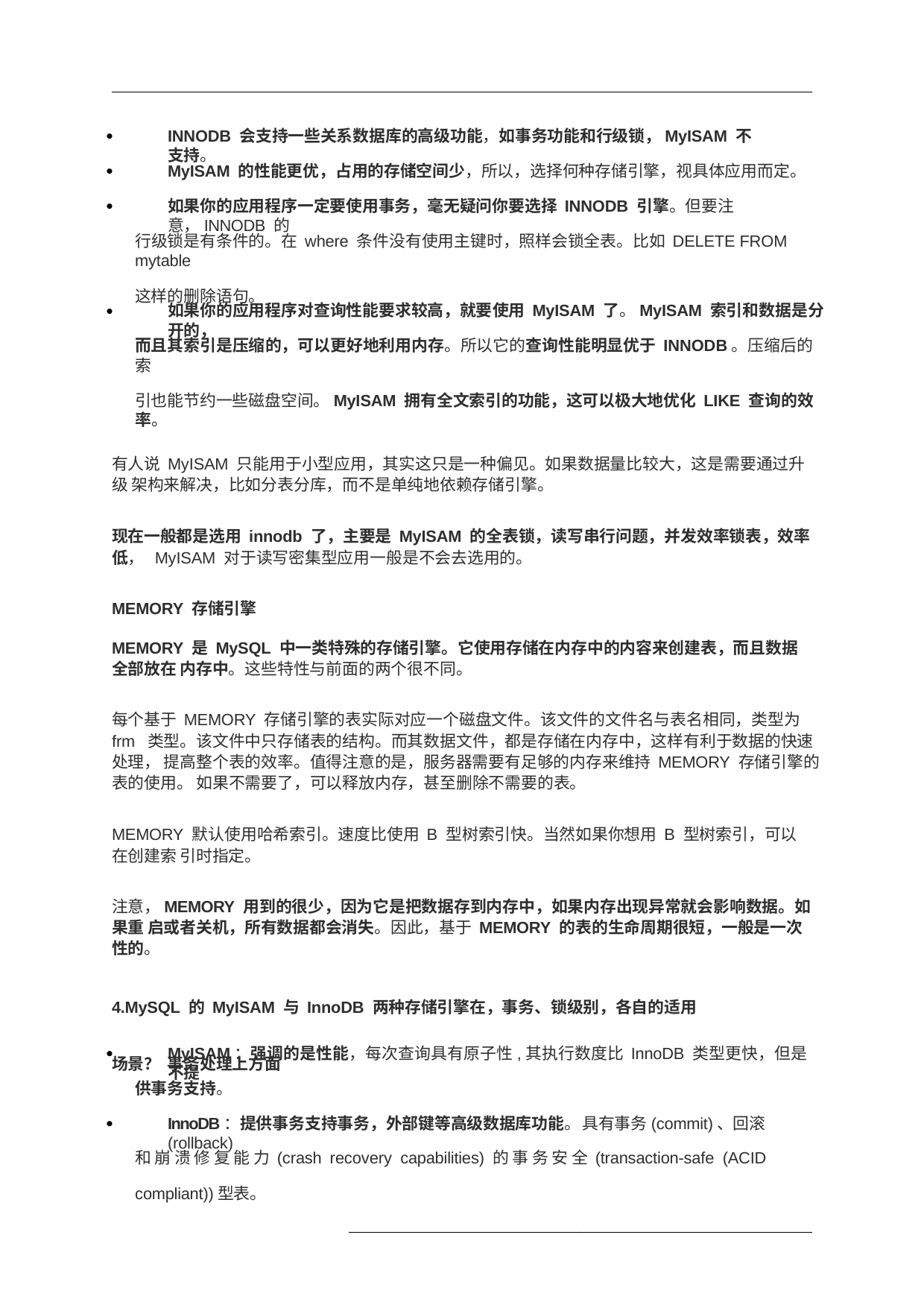

INNODB 会支持一些关系数据库的高级功能，如事务功能和行级锁，MyISAM 不支持。
•
•
MyISAM 的性能更优，占用的存储空间少，所以，选择何种存储引擎，视具体应用而定。
如果你的应用程序一定要使用事务，毫无疑问你要选择 INNODB 引擎。但要注意，INNODB 的
•
行级锁是有条件的。在 where 条件没有使用主键时，照样会锁全表。比如 DELETE FROM mytable

这样的删除语句。
如果你的应用程序对查询性能要求较高，就要使用 MyISAM 了。MyISAM 索引和数据是分开的，
•
而且其索引是压缩的，可以更好地利用内存。所以它的查询性能明显优于 INNODB。压缩后的索

引也能节约一些磁盘空间。MyISAM 拥有全文索引的功能，这可以极大地优化 LIKE 查询的效率。

有人说 MyISAM 只能用于小型应用，其实这只是一种偏见。如果数据量比较大，这是需要通过升级 架构来解决，比如分表分库，而不是单纯地依赖存储引擎。

现在一般都是选用 innodb 了，主要是 MyISAM 的全表锁，读写串行问题，并发效率锁表，效率低，  MyISAM 对于读写密集型应用一般是不会去选用的。

MEMORY 存储引擎

MEMORY 是 MySQL 中一类特殊的存储引擎。它使用存储在内存中的内容来创建表，而且数据全部放在 内存中。这些特性与前面的两个很不同。

每个基于 MEMORY 存储引擎的表实际对应一个磁盘文件。该文件的文件名与表名相同，类型为 frm  类型。该文件中只存储表的结构。而其数据文件，都是存储在内存中，这样有利于数据的快速处理， 提高整个表的效率。值得注意的是，服务器需要有足够的内存来维持 MEMORY 存储引擎的表的使用。 如果不需要了，可以释放内存，甚至删除不需要的表。

MEMORY 默认使用哈希索引。速度比使用 B 型树索引快。当然如果你想用 B 型树索引，可以在创建索 引时指定。

注意，MEMORY 用到的很少，因为它是把数据存到内存中，如果内存出现异常就会影响数据。如果重 启或者关机，所有数据都会消失。因此，基于 MEMORY 的表的生命周期很短，一般是一次性的。
4.MySQL 的 MyISAM 与 InnoDB 两种存储引擎在，事务、锁级别，各自的适用场景？  事务处理上方面
MyISAM：强调的是性能，每次查询具有原子性,其执行数度比 InnoDB 类型更快，但是不提
•
供事务支持。
InnoDB：提供事务支持事务，外部键等高级数据库功能。具有事务(commit)、回滚(rollback)
•
和崩溃修复能力(crash recovery capabilities) 的事务安全(transaction-safe (ACID

compliant))型表。